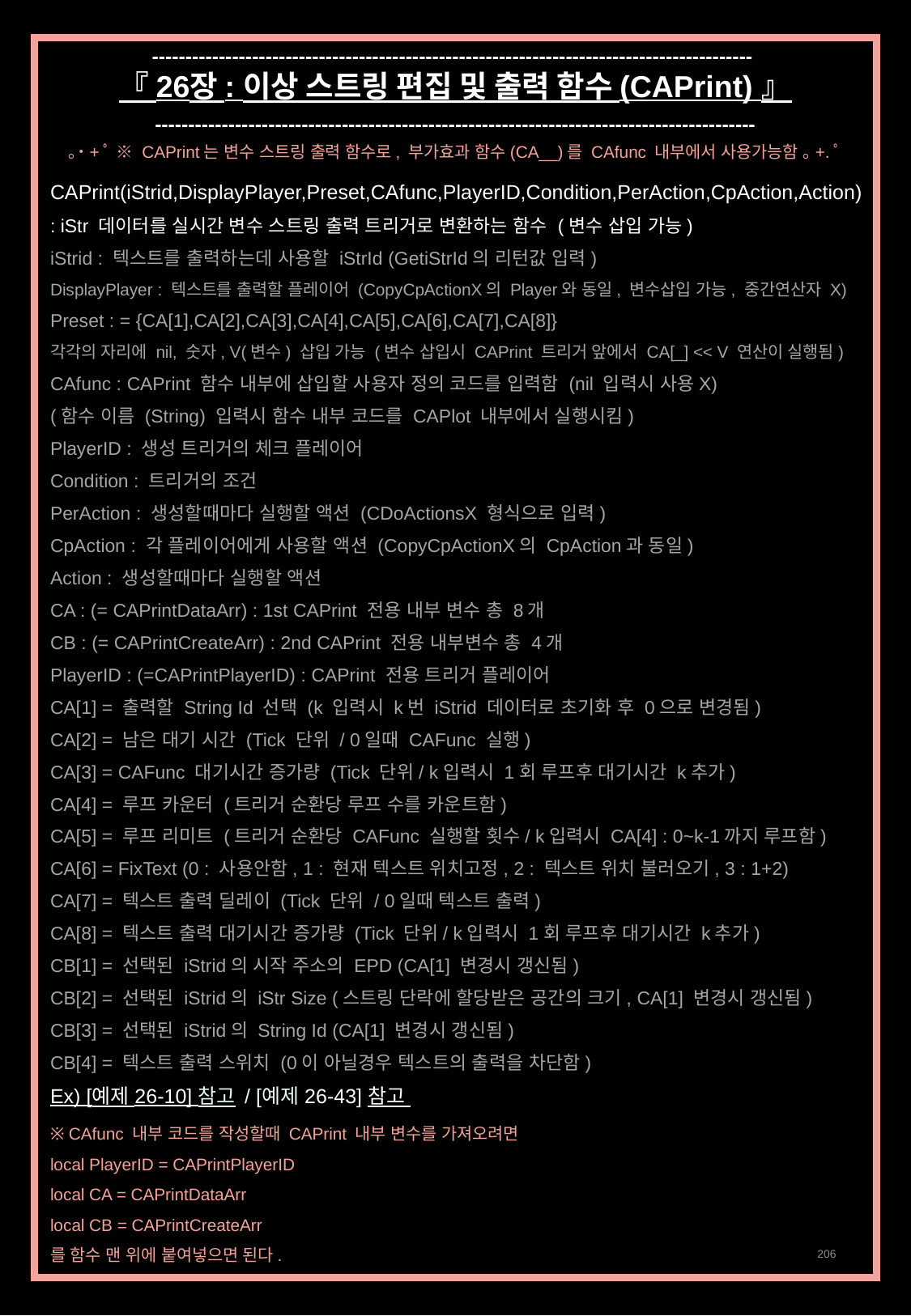

------------------------------------------------------------------------------------------
『 26장 : 이상 스트링 편집 및 출력 함수 (CAPrint) 』
------------------------------------------------------------------------------------------

｡˙+ﾟ ※ CAPrint는 변수 스트링 출력 함수로, 부가효과 함수(CA__)를 CAfunc 내부에서 사용가능함 ｡+.ﾟ
CAPrint(iStrid,DisplayPlayer,Preset,CAfunc,PlayerID,Condition,PerAction,CpAction,Action)
: iStr 데이터를 실시간 변수 스트링 출력 트리거로 변환하는 함수 (변수 삽입 가능)
iStrid : 텍스트를 출력하는데 사용할 iStrId (GetiStrId의 리턴값 입력)
DisplayPlayer : 텍스트를 출력할 플레이어 (CopyCpActionX의 Player와 동일, 변수삽입 가능, 중간연산자 X)
Preset : = {CA[1],CA[2],CA[3],CA[4],CA[5],CA[6],CA[7],CA[8]}
각각의 자리에 nil, 숫자, V(변수) 삽입 가능 (변수 삽입시 CAPrint 트리거 앞에서 CA[_] << V 연산이 실행됨)
CAfunc : CAPrint 함수 내부에 삽입할 사용자 정의 코드를 입력함 (nil 입력시 사용X)
(함수 이름 (String) 입력시 함수 내부 코드를 CAPlot 내부에서 실행시킴)
PlayerID : 생성 트리거의 체크 플레이어
Condition : 트리거의 조건
PerAction : 생성할때마다 실행할 액션 (CDoActionsX 형식으로 입력)
CpAction : 각 플레이어에게 사용할 액션 (CopyCpActionX의 CpAction과 동일)
Action : 생성할때마다 실행할 액션
CA : (= CAPrintDataArr) : 1st CAPrint 전용 내부 변수 총 8개
CB : (= CAPrintCreateArr) : 2nd CAPrint 전용 내부변수 총 4개
PlayerID : (=CAPrintPlayerID) : CAPrint 전용 트리거 플레이어
CA[1] = 출력할 String Id 선택 (k 입력시 k번 iStrid 데이터로 초기화 후 0으로 변경됨)
CA[2] = 남은 대기 시간 (Tick 단위 / 0일때 CAFunc 실행)
CA[3] = CAFunc 대기시간 증가량 (Tick 단위/ k입력시 1회 루프후 대기시간 k추가)
CA[4] = 루프 카운터 (트리거 순환당 루프 수를 카운트함)
CA[5] = 루프 리미트 (트리거 순환당 CAFunc 실행할 횟수/ k입력시 CA[4] : 0~k-1까지 루프함)
CA[6] = FixText (0 : 사용안함, 1 : 현재 텍스트 위치고정, 2 : 텍스트 위치 불러오기, 3 : 1+2)
CA[7] = 텍스트 출력 딜레이 (Tick 단위 / 0일때 텍스트 출력)
CA[8] = 텍스트 출력 대기시간 증가량 (Tick 단위/ k입력시 1회 루프후 대기시간 k추가)
CB[1] = 선택된 iStrid의 시작 주소의 EPD (CA[1] 변경시 갱신됨)
CB[2] = 선택된 iStrid의 iStr Size (스트링 단락에 할당받은 공간의 크기, CA[1] 변경시 갱신됨)
CB[3] = 선택된 iStrid의 String Id (CA[1] 변경시 갱신됨)
CB[4] = 텍스트 출력 스위치 (0이 아닐경우 텍스트의 출력을 차단함)
Ex) [예제 26-10] 참고 / [예제 26-43] 참고
※ CAfunc 내부 코드를 작성할때 CAPrint 내부 변수를 가져오려면
local PlayerID = CAPrintPlayerID
local CA = CAPrintDataArr
local CB = CAPrintCreateArr
를 함수 맨 위에 붙여넣으면 된다.
206